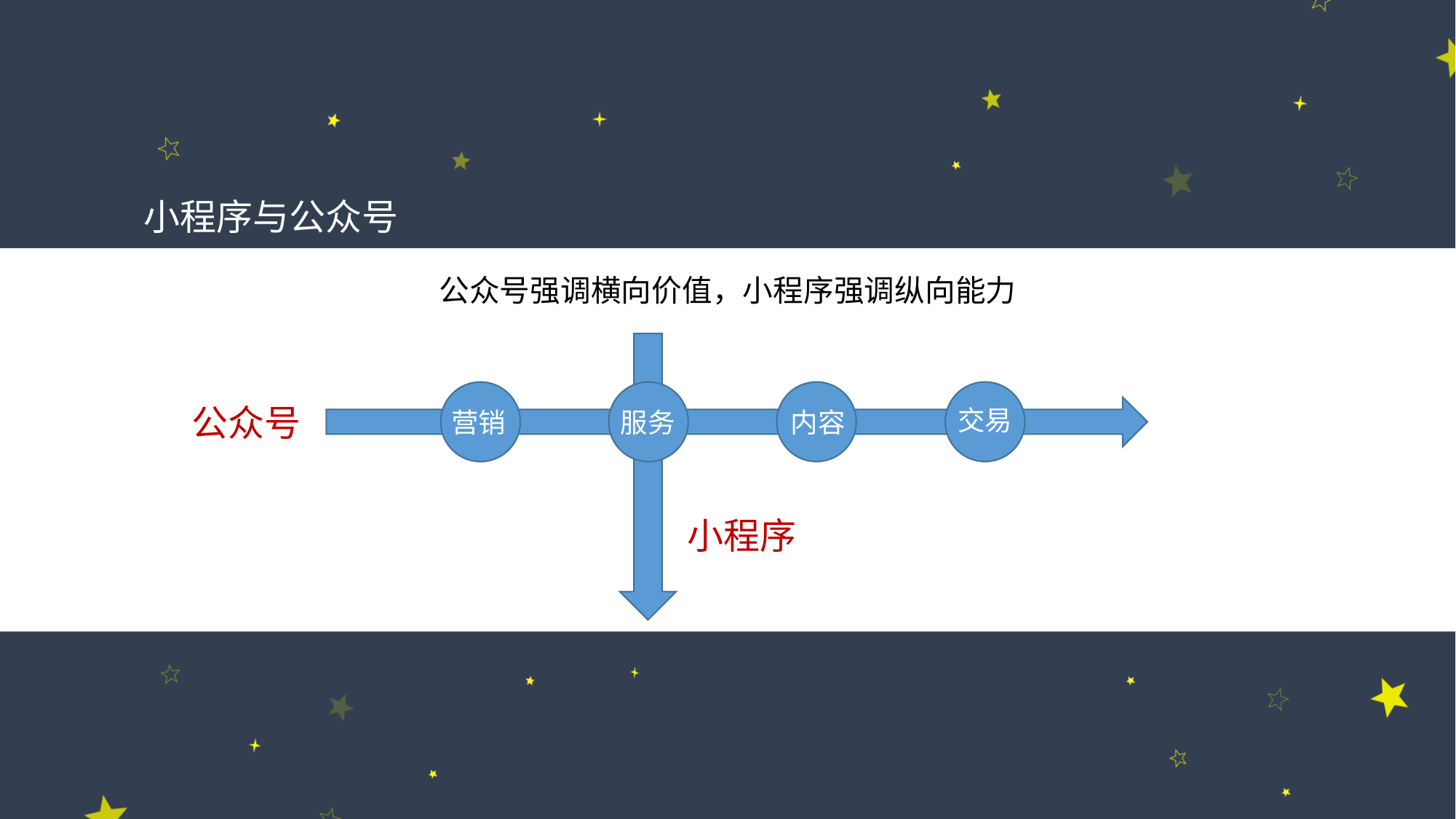

小程序与公众号
公众号强调横向价值，小程序强调纵向能力

公众号

交易
营销
服务
内容
小程序